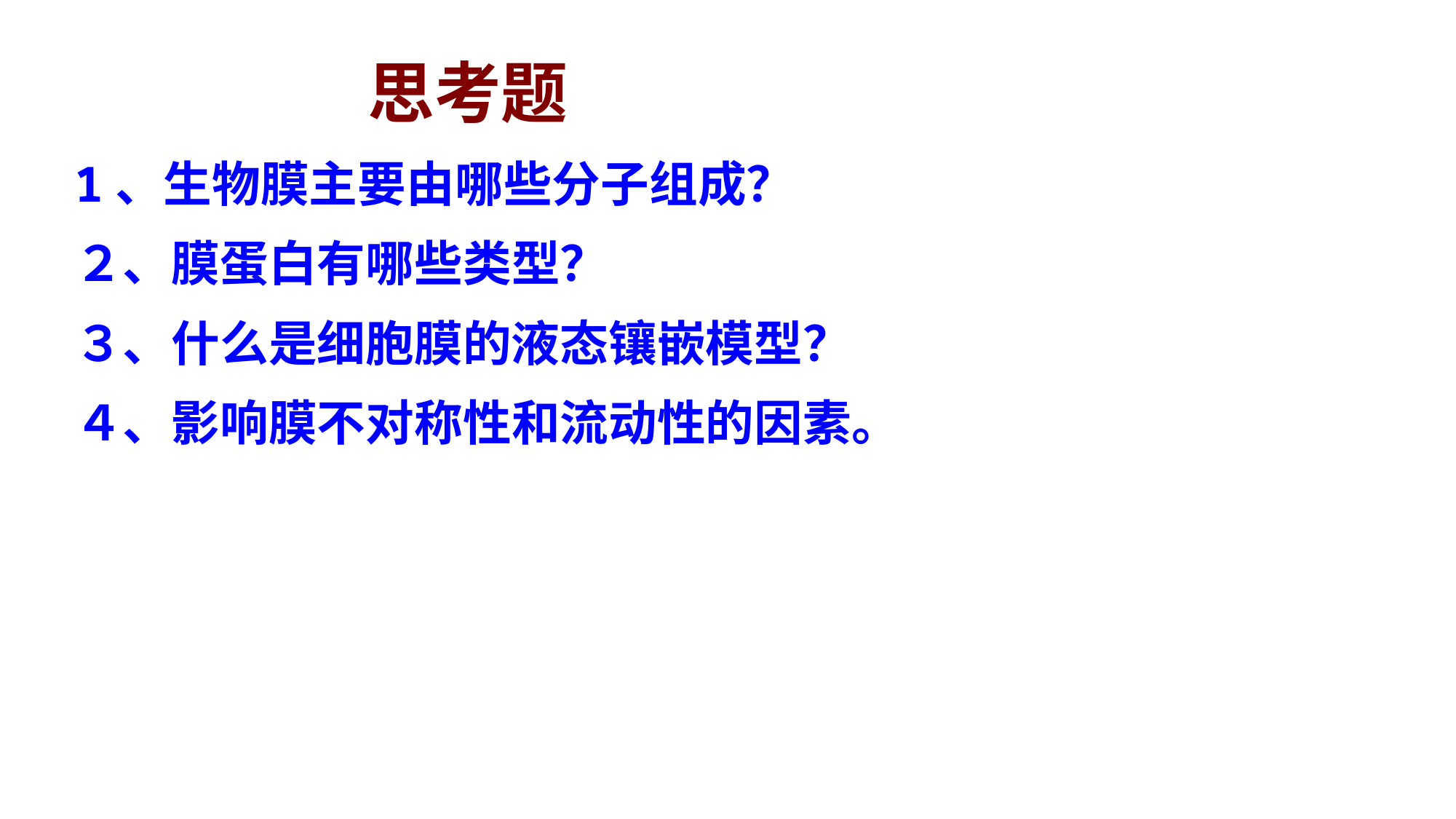

思考题
1、生物膜主要由哪些分子组成？
２、膜蛋白有哪些类型？
３、什么是细胞膜的液态镶嵌模型？
４、影响膜不对称性和流动性的因素。